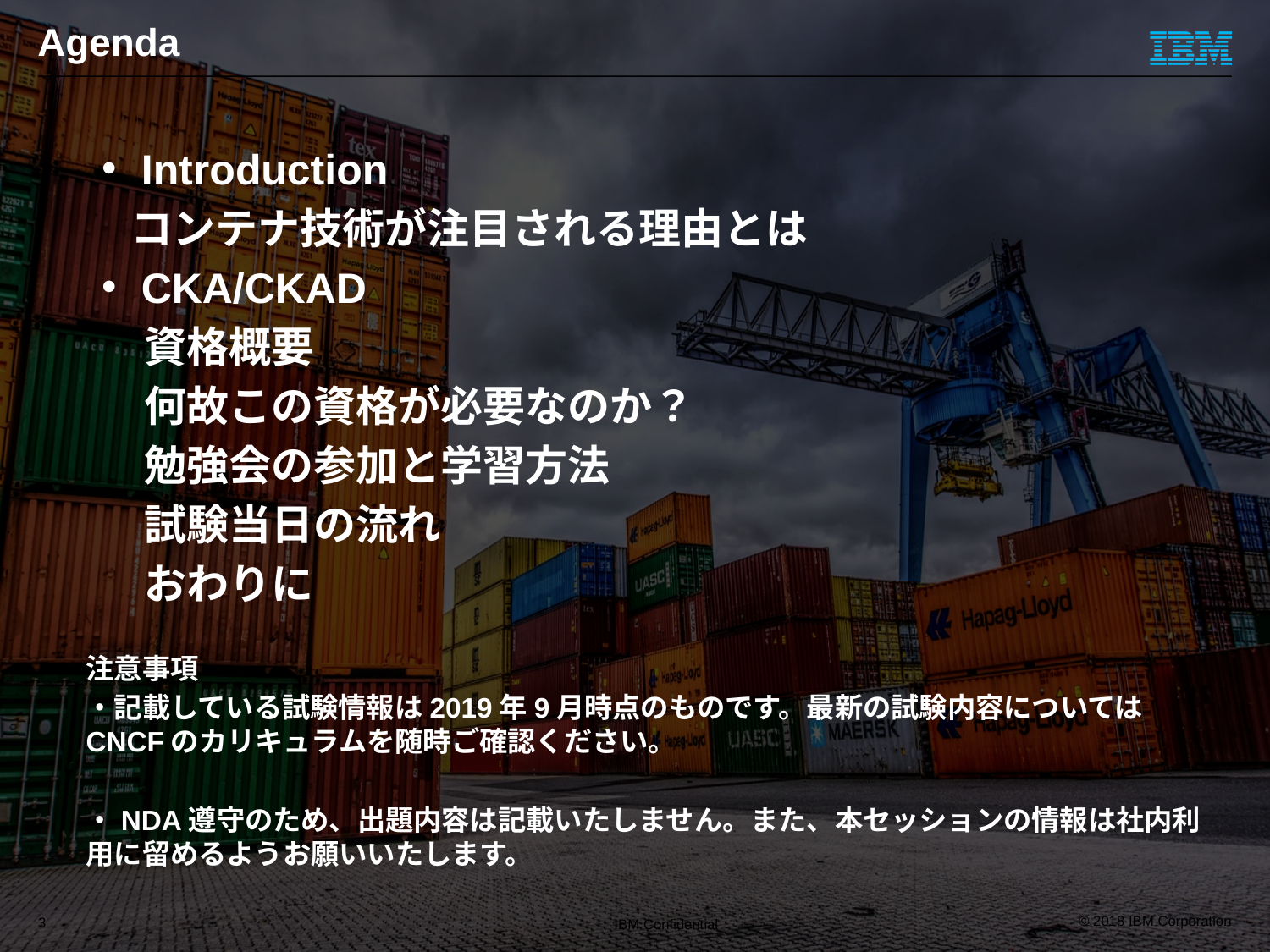

# Agenda

Introduction
  コンテナ技術が注目される理由とは
CKA/CKAD
　資格概要
　何故この資格が必要なのか？
　勉強会の参加と学習方法
　試験当日の流れ
　おわりに

注意事項
・記載している試験情報は2019年9月時点のものです。最新の試験内容についてはCNCFのカリキュラムを随時ご確認ください。

・NDA遵守のため、出題内容は記載いたしません。また、本セッションの情報は社内利用に留めるようお願いいたします。